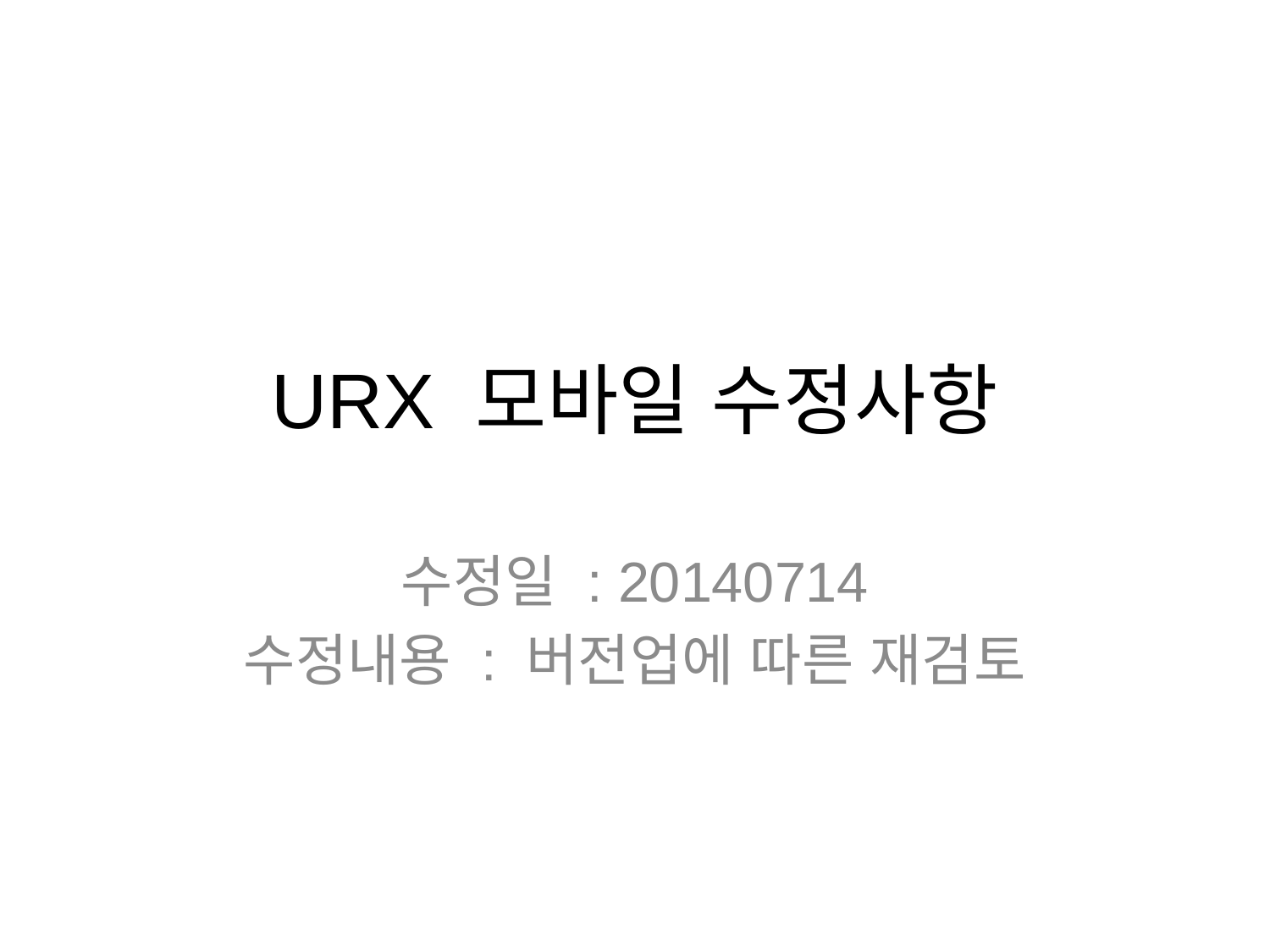

# URX 모바일 수정사항
수정일 : 20140714
수정내용 : 버전업에 따른 재검토